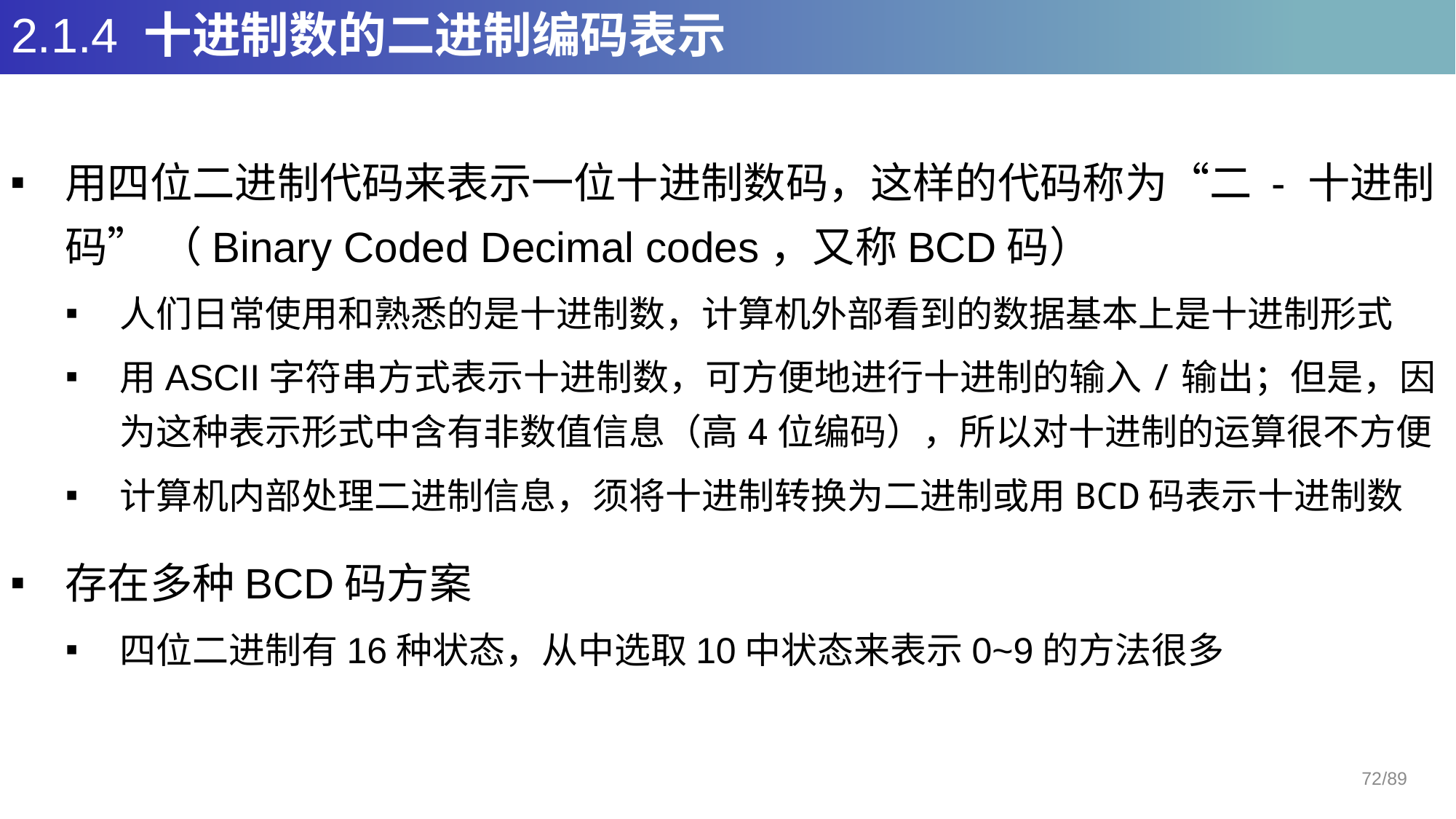

# 2.1.4 十进制数的二进制编码表示
用四位二进制代码来表示一位十进制数码，这样的代码称为“二 - 十进制码” （Binary Coded Decimal codes，又称BCD码）
人们日常使用和熟悉的是十进制数，计算机外部看到的数据基本上是十进制形式
用ASCII字符串方式表示十进制数，可方便地进行十进制的输入/输出；但是，因为这种表示形式中含有非数值信息（高4位编码），所以对十进制的运算很不方便
计算机内部处理二进制信息，须将十进制转换为二进制或用BCD码表示十进制数
存在多种BCD码方案
四位二进制有16种状态，从中选取10中状态来表示0~9的方法很多
72/89